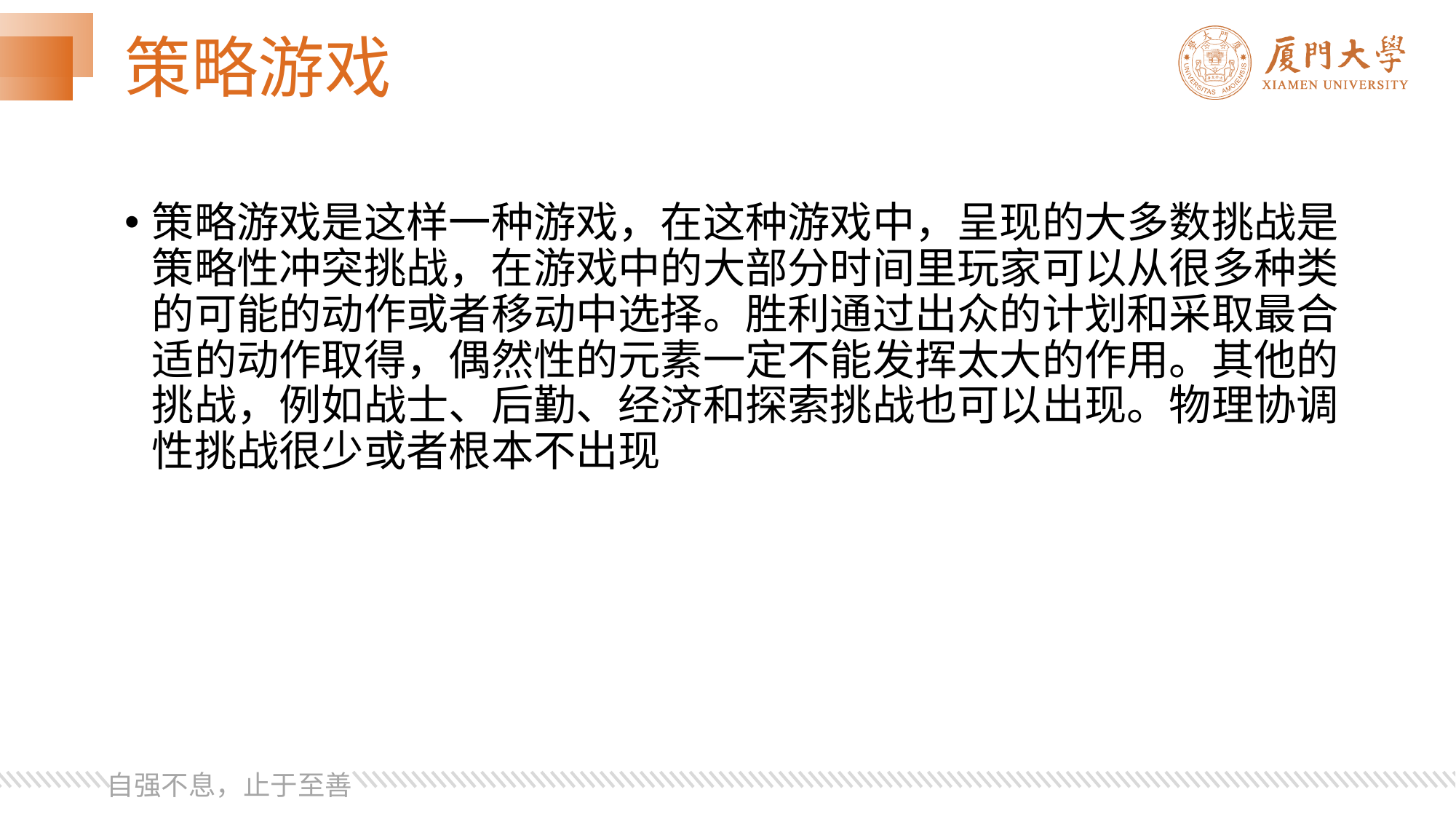

# 策略游戏
策略游戏是这样一种游戏，在这种游戏中，呈现的大多数挑战是策略性冲突挑战，在游戏中的大部分时间里玩家可以从很多种类的可能的动作或者移动中选择。胜利通过出众的计划和采取最合适的动作取得，偶然性的元素一定不能发挥太大的作用。其他的挑战，例如战士、后勤、经济和探索挑战也可以出现。物理协调性挑战很少或者根本不出现